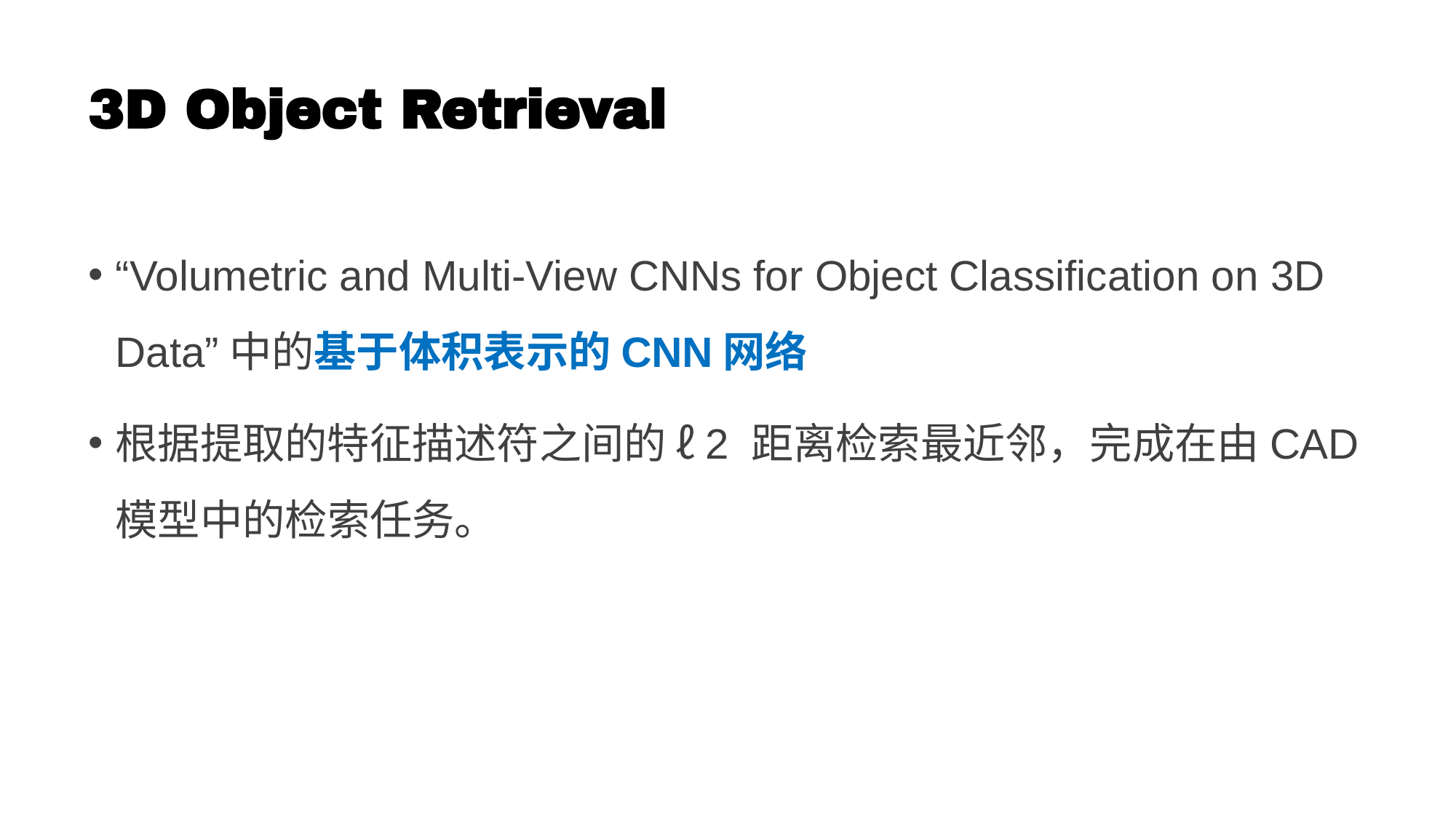

# 3D Object Retrieval
“Volumetric and Multi-View CNNs for Object Classification on 3D Data”中的基于体积表示的CNN网络
根据提取的特征描述符之间的 ℓ2 距离检索最近邻，完成在由CAD模型中的检索任务。